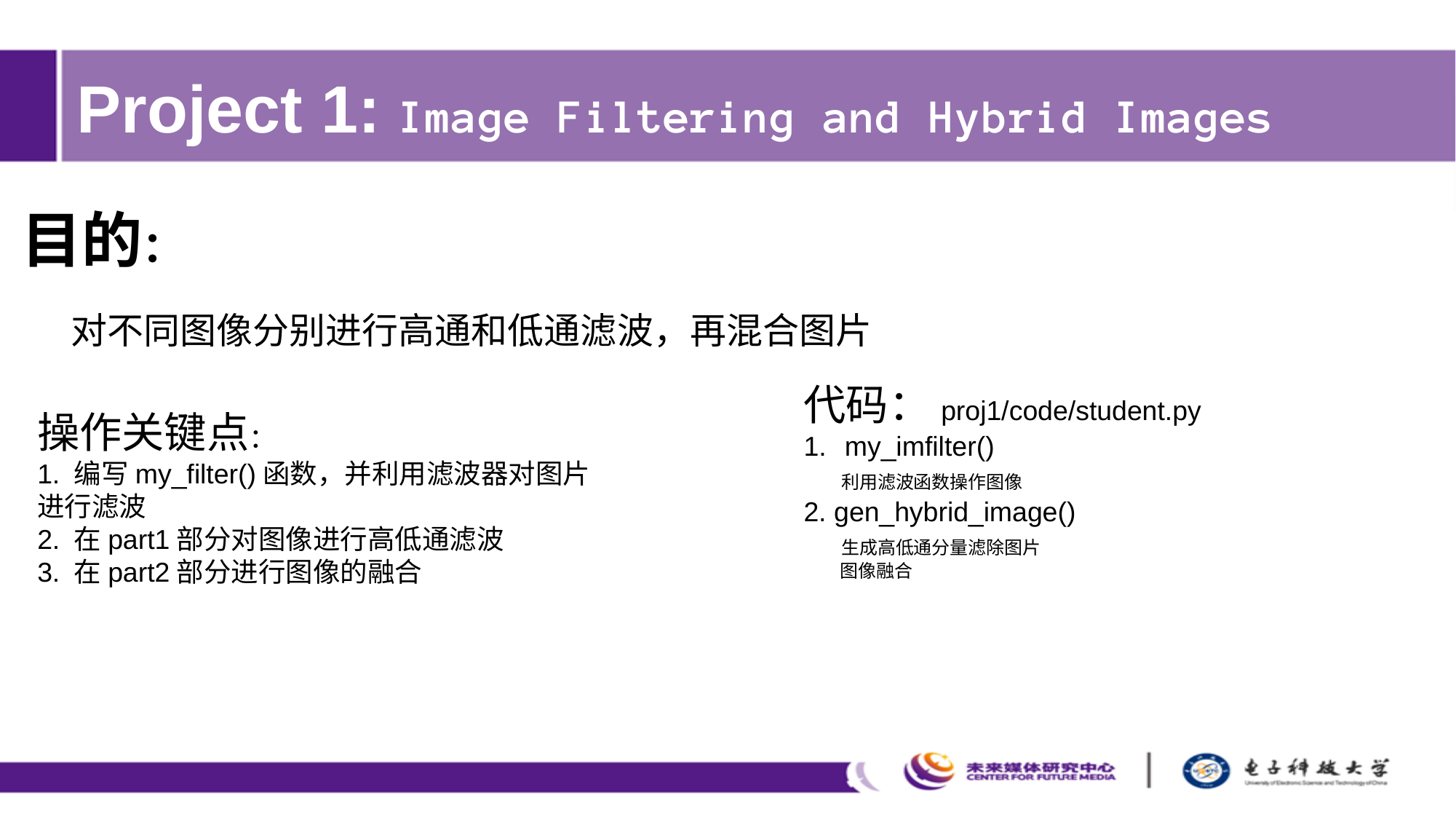

Project 1: Image Filtering and Hybrid Images
目的：

       对不同图像分别进行高通和低通滤波，再混合图片
代码：proj1/code/student.py
my_imfilter()
     利用滤波函数操作图像
2. gen_hybrid_image()
     生成高低通分量滤除图片
        图像融合

操作关键点：
1. 编写my_filter()函数，并利用滤波器对图片进行滤波
2. 在part1部分对图像进行高低通滤波
3. 在part2部分进行图像的融合